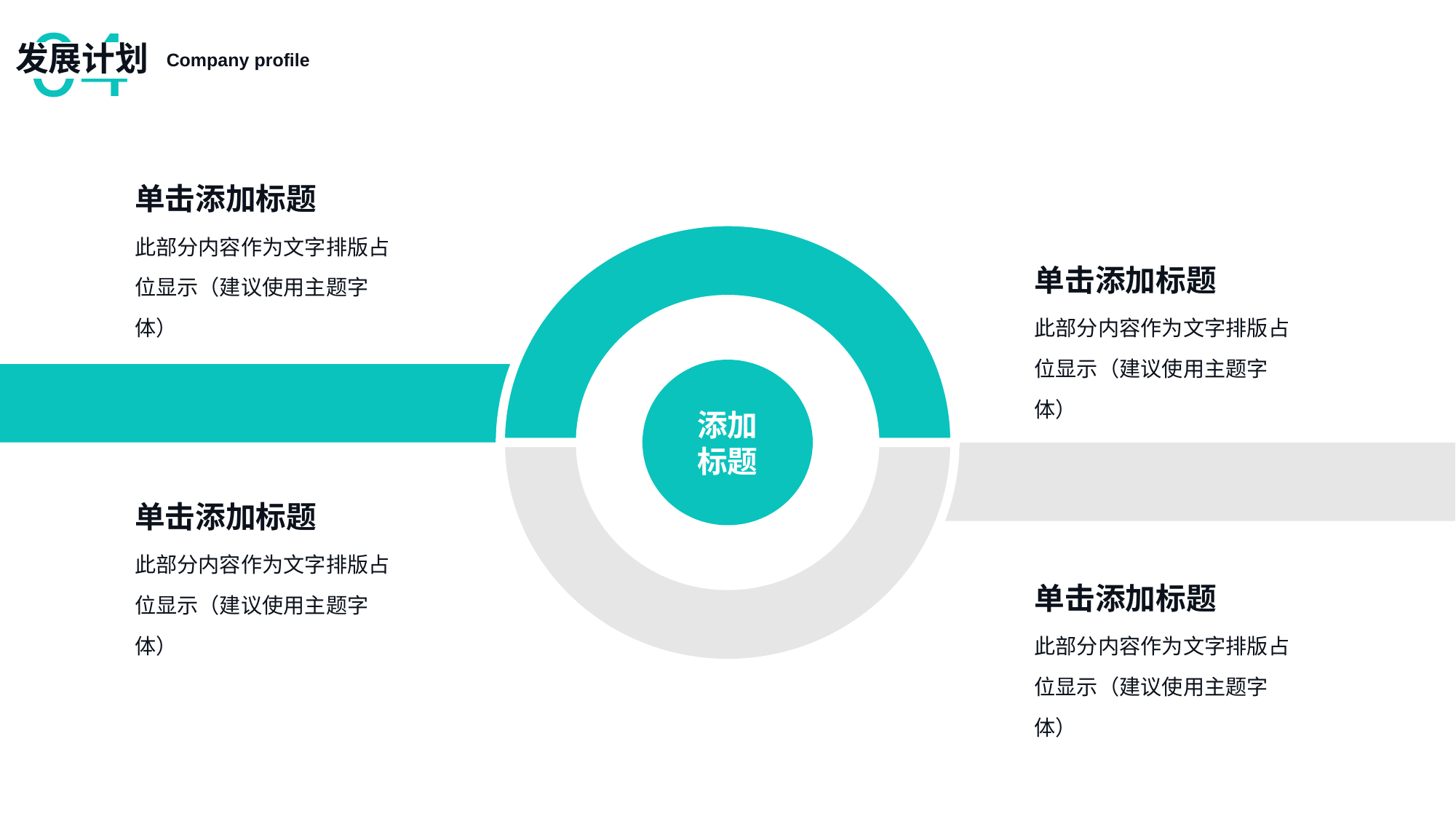

04
发展计划
Company profile
单击添加标题
此部分内容作为文字排版占位显示（建议使用主题字体）

添加
标题

单击添加标题
此部分内容作为文字排版占位显示（建议使用主题字体）
单击添加标题
此部分内容作为文字排版占位显示（建议使用主题字体）
单击添加标题
此部分内容作为文字排版占位显示（建议使用主题字体）